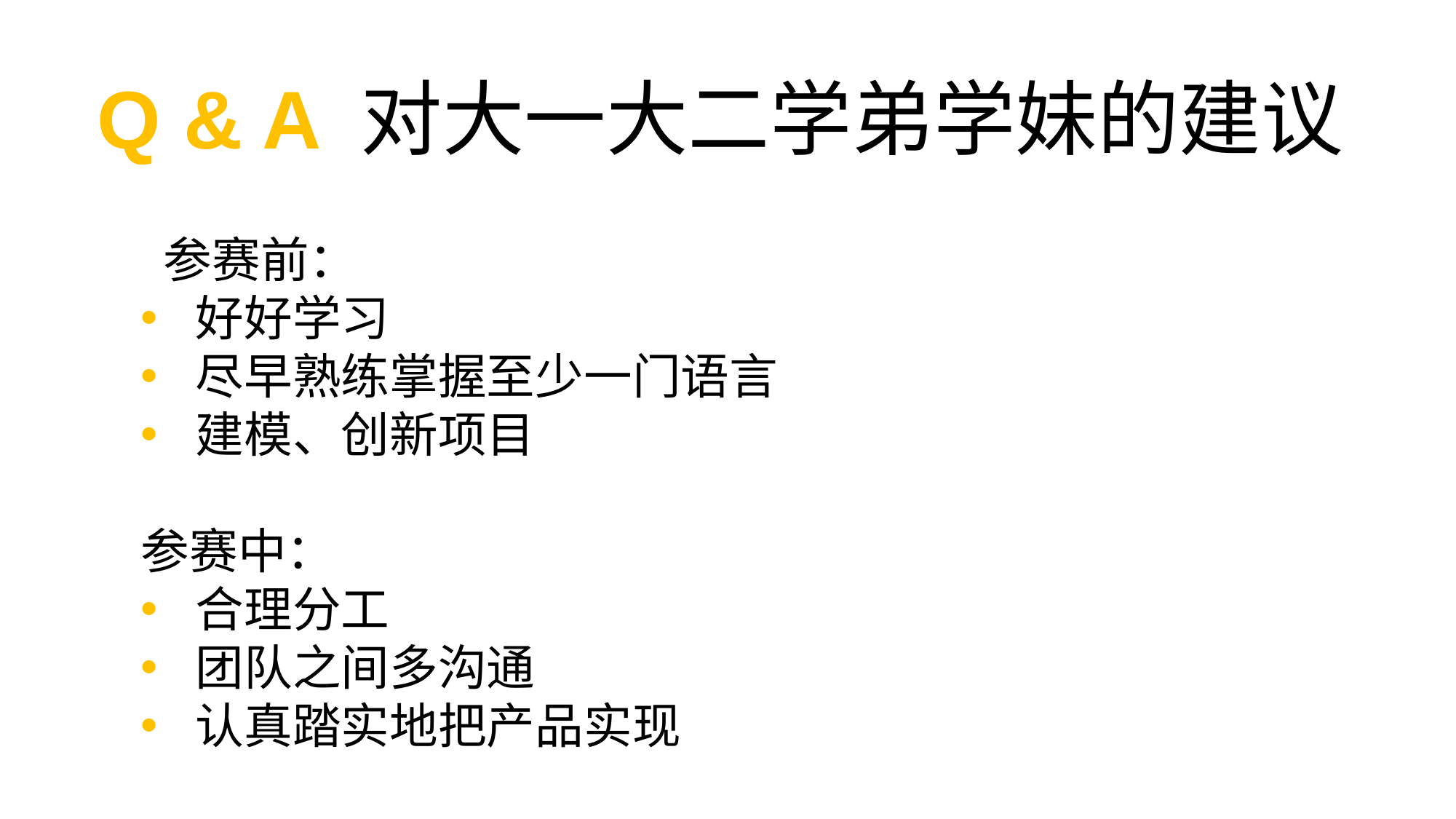

Q & A 对大一大二学弟学妹的建议

 参赛前：
好好学习
尽早熟练掌握至少一门语言
建模、创新项目

参赛中：
合理分工
团队之间多沟通
认真踏实地把产品实现